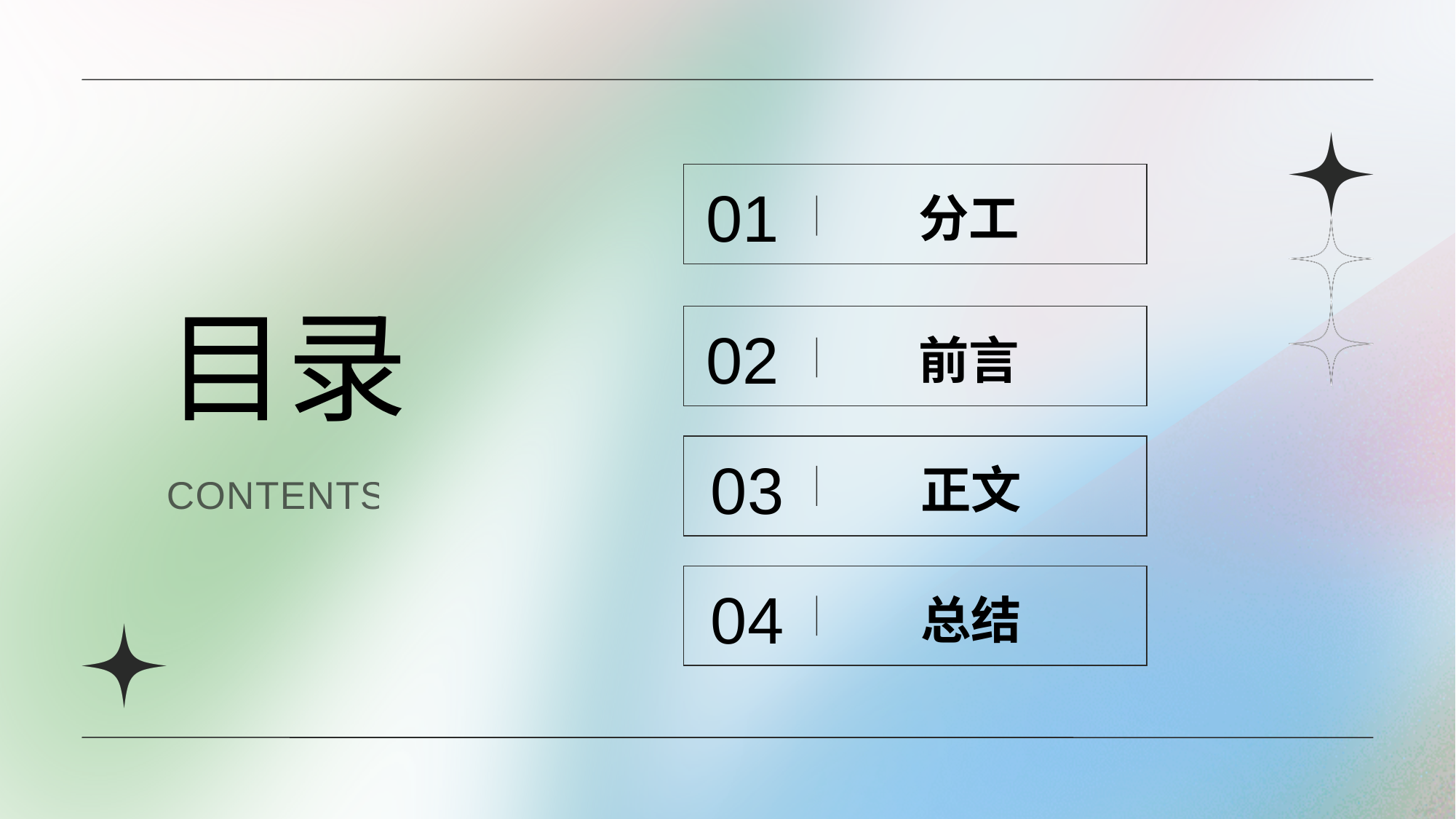

01

分工

目录

02

前言

03

正文
CONTENTS

04

总结